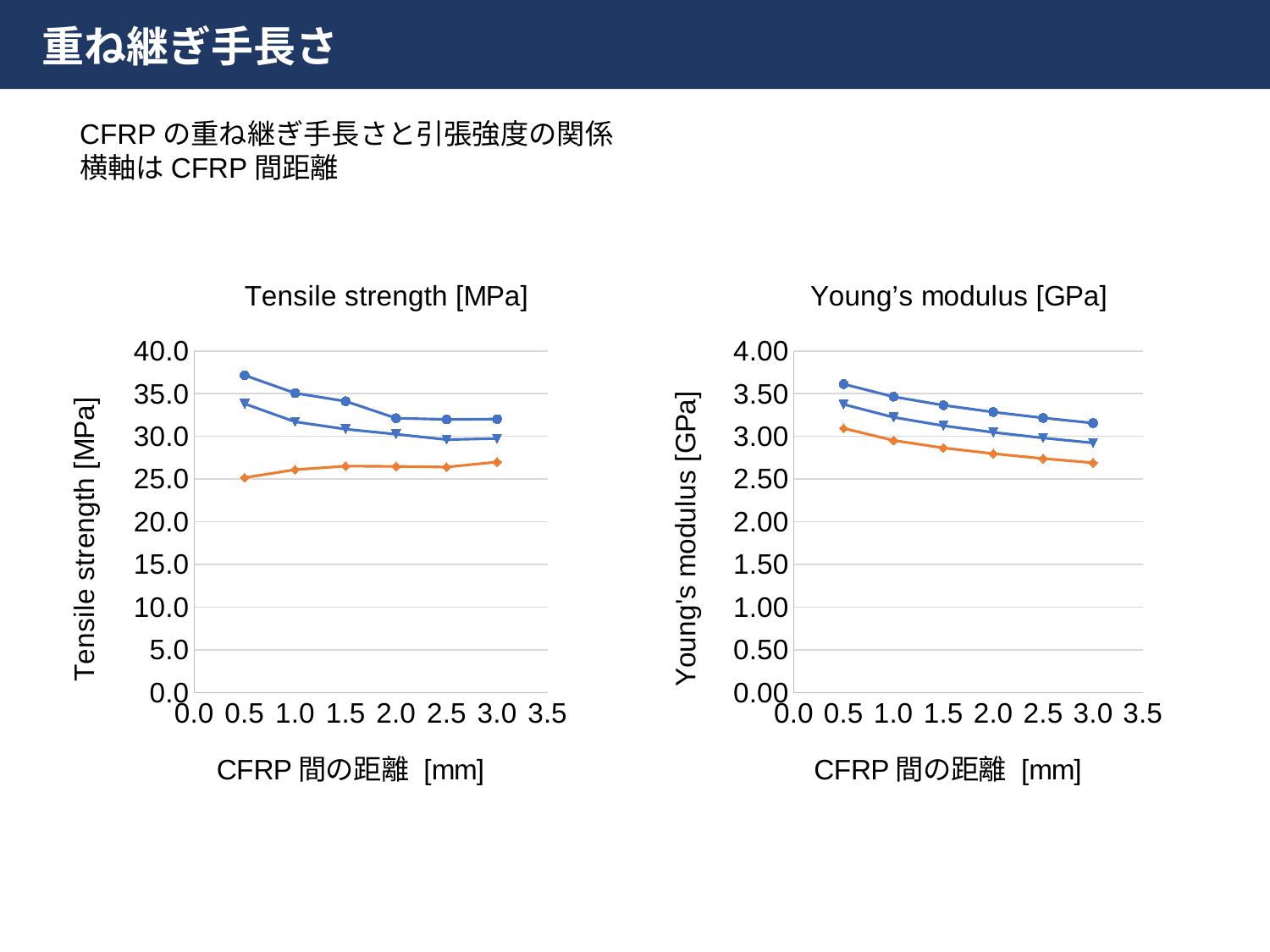

重ね継ぎ手長さ
CFRPの重ね継ぎ手長さと引張強度の関係
横軸はCFRP間距離

### Chart: Tensile strength [MPa]

| Category | tensile_strength |  |  |
|---|---|---|---|

### Chart: Young’s modulus [GPa]

| Category | young's_modulus |  |  |
|---|---|---|---|